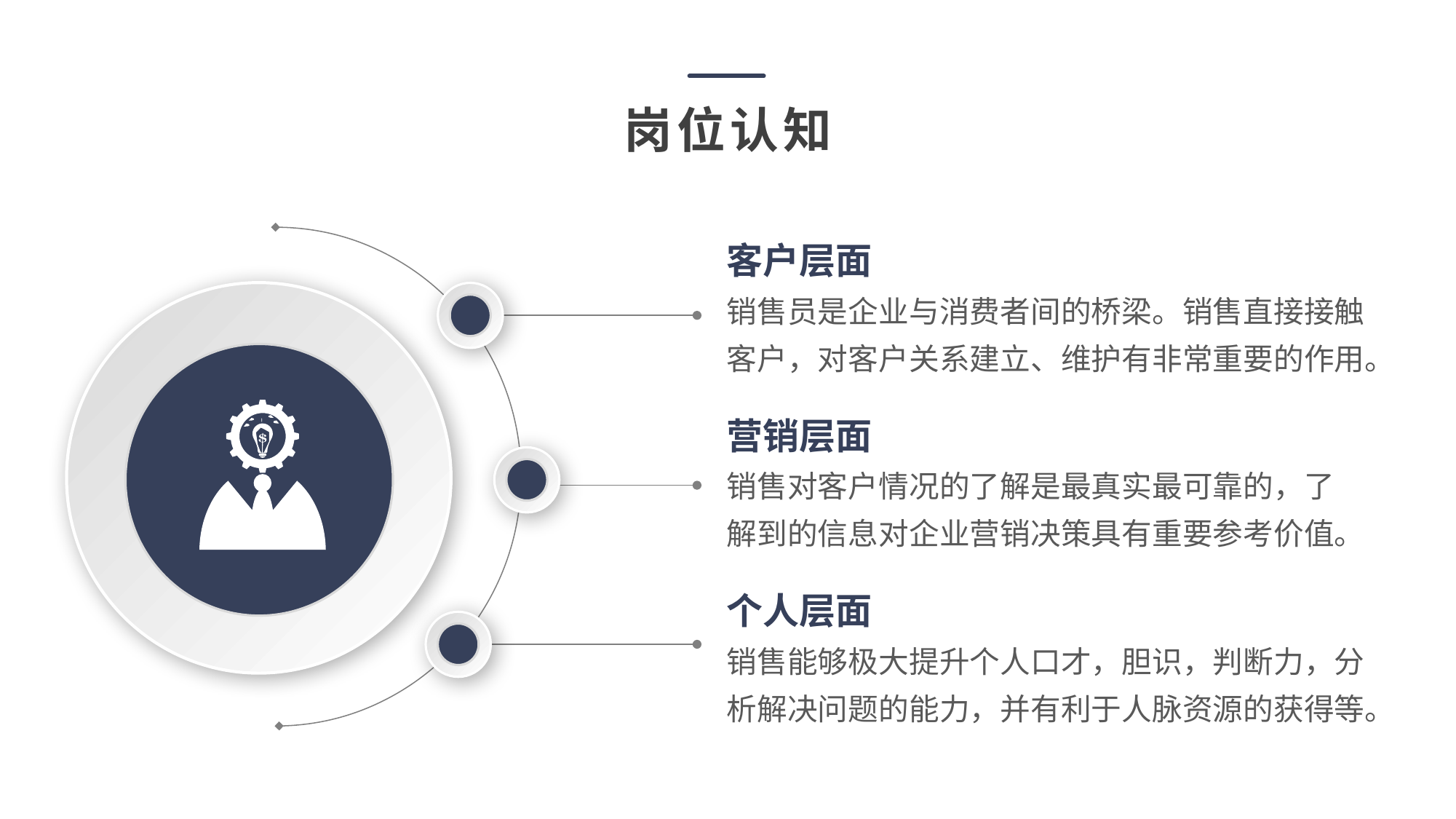

岗位认知
客户层面
销售员是企业与消费者间的桥梁。销售直接接触客户，对客户关系建立、维护有非常重要的作用。

营销层面
销售对客户情况的了解是最真实最可靠的，了解到的信息对企业营销决策具有重要参考价值。

个人层面
销售能够极大提升个人口才，胆识，判断力，分析解决问题的能力，并有利于人脉资源的获得等。